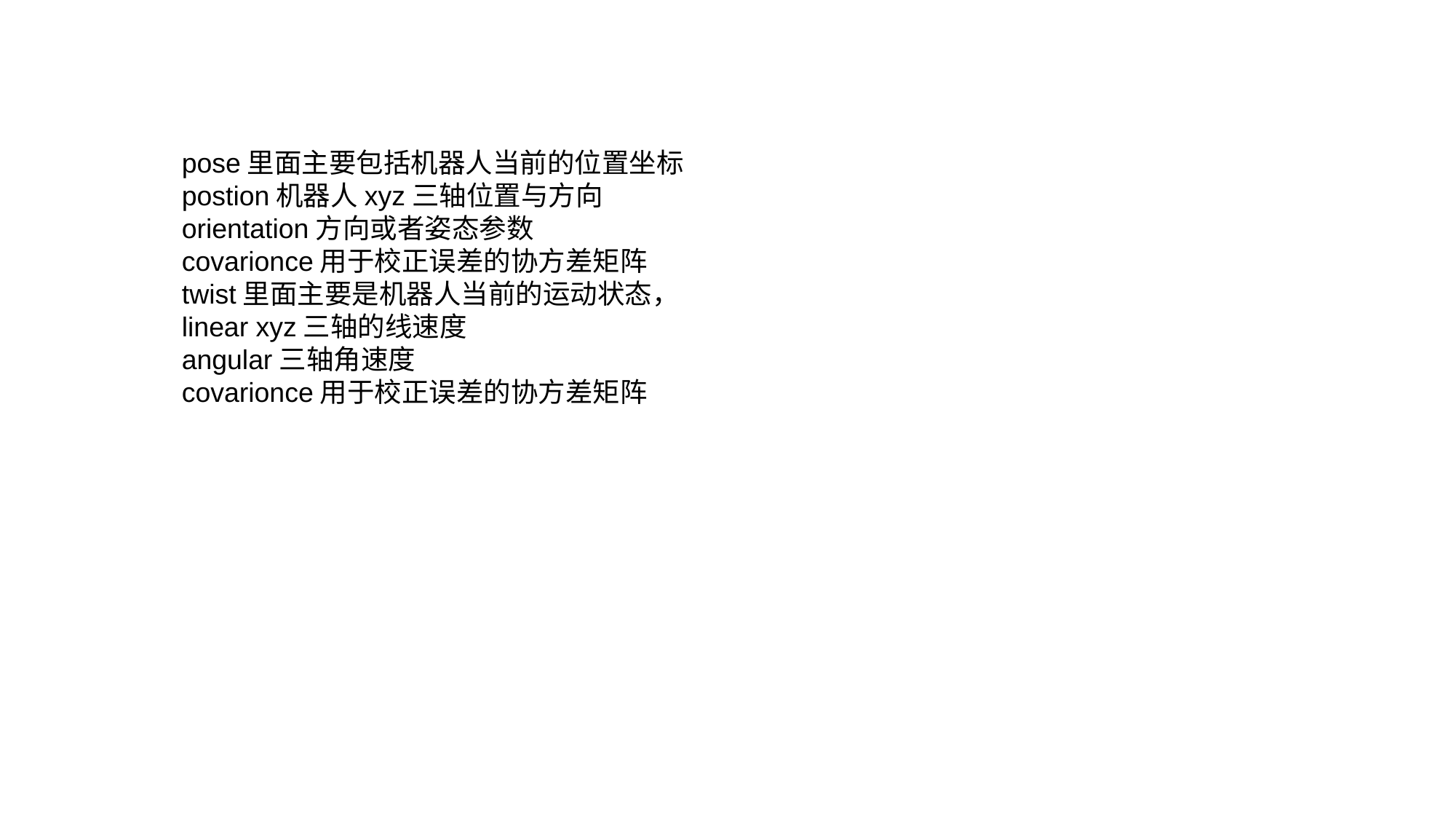

pose里面主要包括机器人当前的位置坐标
postion机器人xyz三轴位置与方向
orientation方向或者姿态参数
covarionce用于校正误差的协方差矩阵
twist里面主要是机器人当前的运动状态，
linear xyz三轴的线速度
angular三轴角速度
covarionce用于校正误差的协方差矩阵